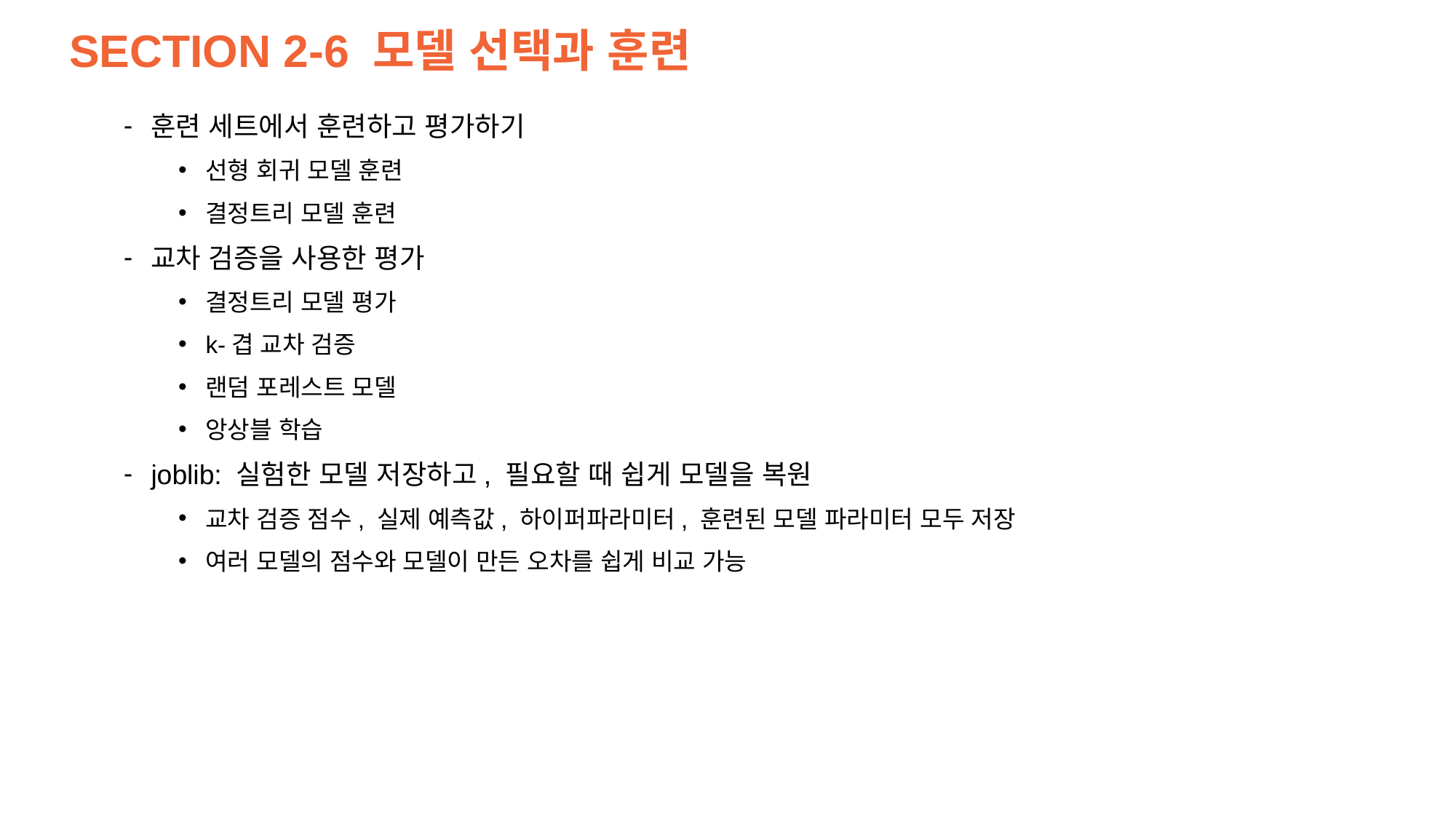

# SECTION 2-6 모델 선택과 훈련
훈련 세트에서 훈련하고 평가하기
선형 회귀 모델 훈련
결정트리 모델 훈련
교차 검증을 사용한 평가
결정트리 모델 평가
k-겹 교차 검증
랜덤 포레스트 모델
앙상블 학습
joblib: 실험한 모델 저장하고, 필요할 때 쉽게 모델을 복원
교차 검증 점수, 실제 예측값, 하이퍼파라미터, 훈련된 모델 파라미터 모두 저장
여러 모델의 점수와 모델이 만든 오차를 쉽게 비교 가능

11